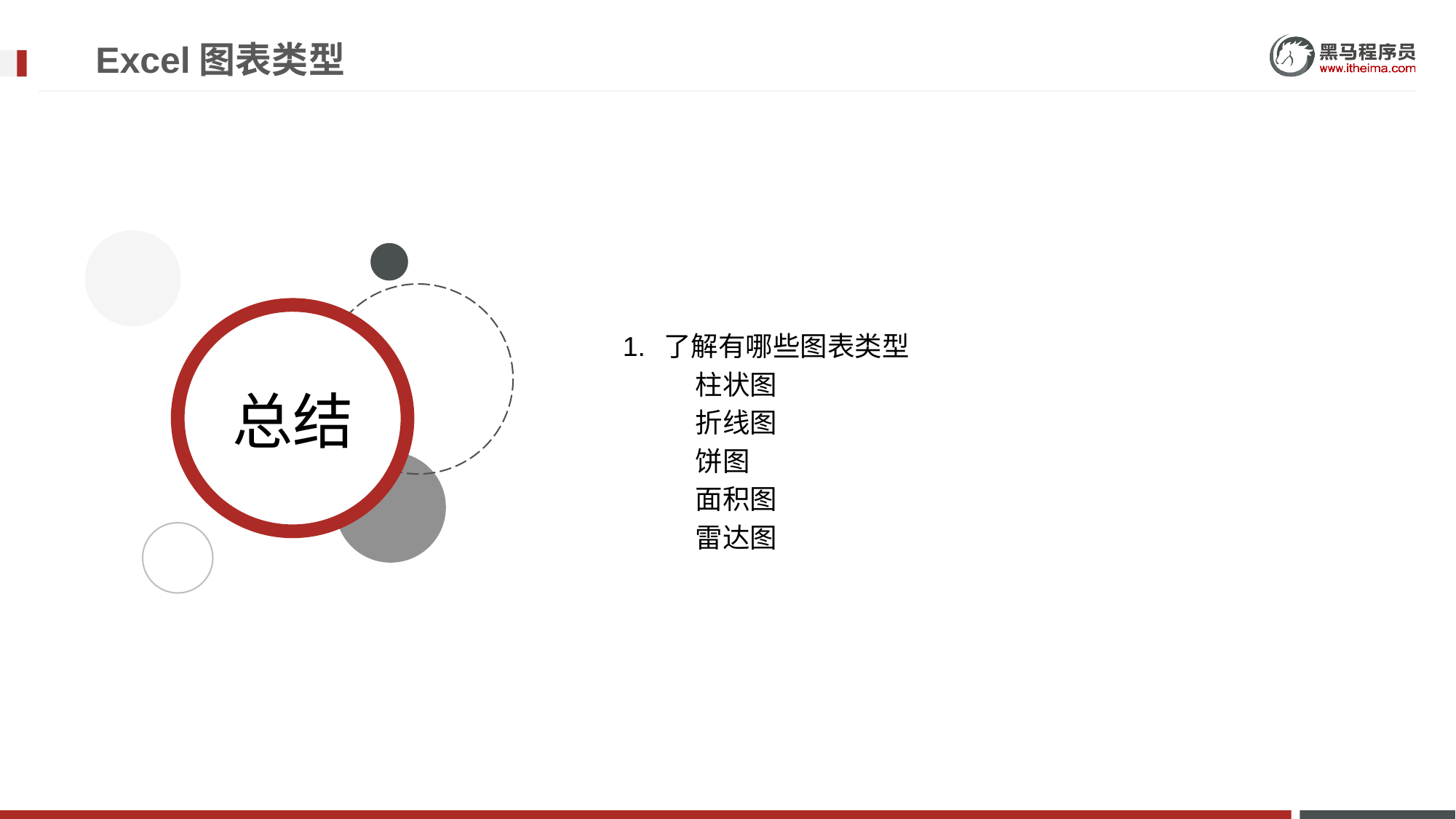

# Excel图表类型
了解有哪些图表类型
柱状图
折线图
饼图
面积图
雷达图